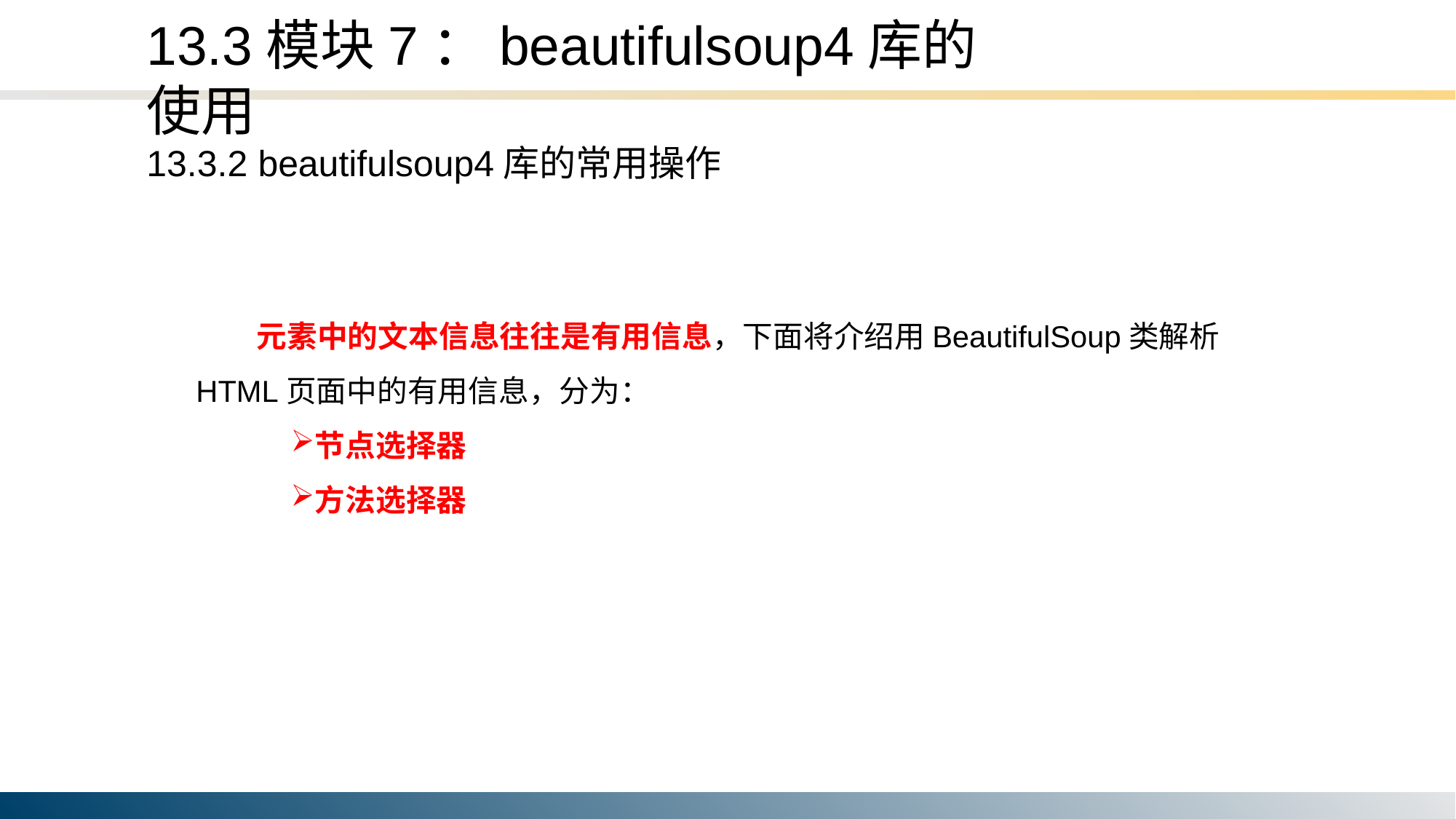

13.3模块7：beautifulsoup4库的使用
13.3.2 beautifulsoup4库的常用操作
元素中的文本信息往往是有用信息，下面将介绍用BeautifulSoup类解析HTML页面中的有用信息，分为：
节点选择器
方法选择器